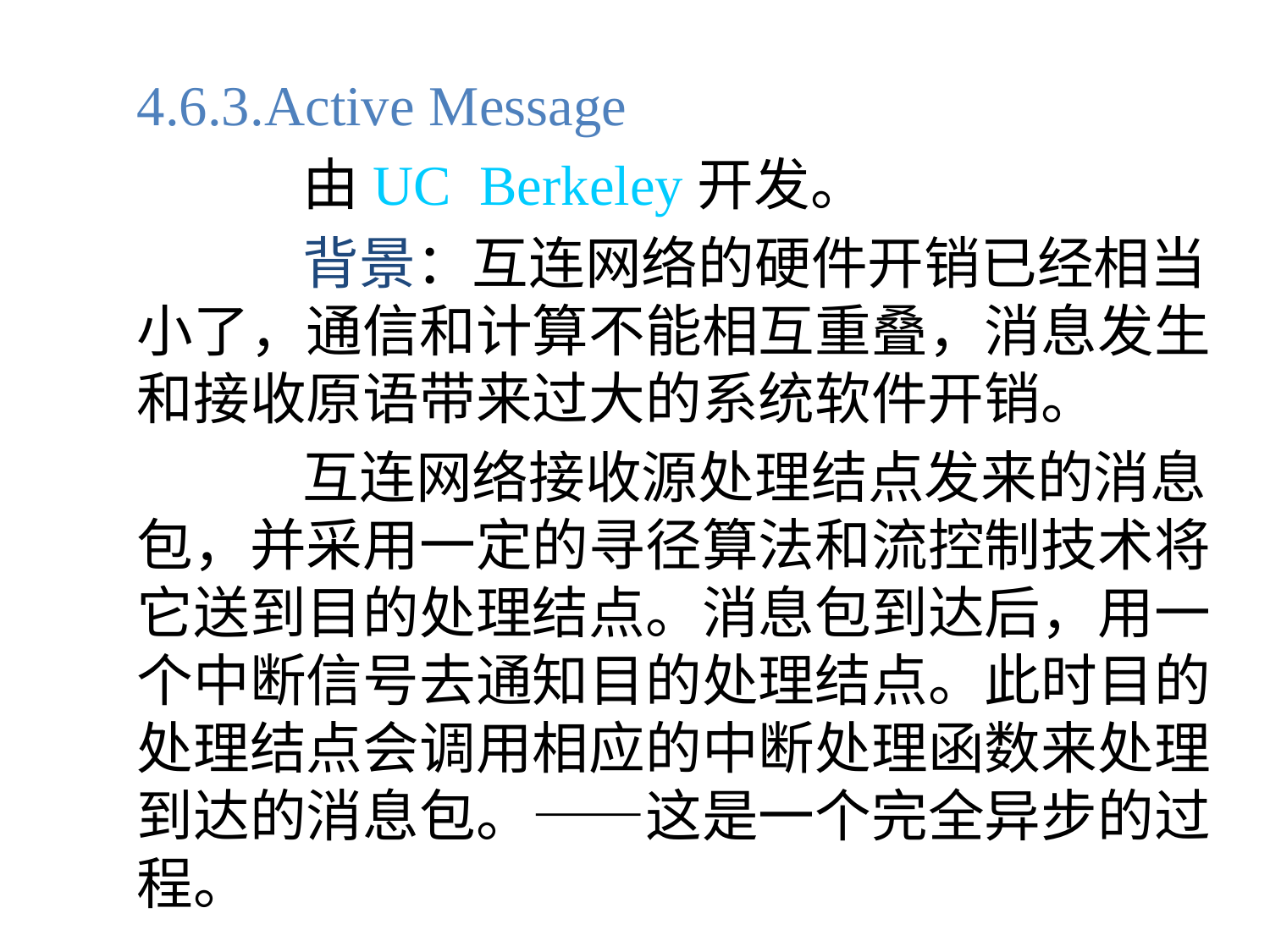

4.6.3.Active Message
		  由UC  Berkeley开发。
		  背景：互连网络的硬件开销已经相当小了，通信和计算不能相互重叠，消息发生和接收原语带来过大的系统软件开销。
		  互连网络接收源处理结点发来的消息包，并采用一定的寻径算法和流控制技术将它送到目的处理结点。消息包到达后，用一个中断信号去通知目的处理结点。此时目的处理结点会调用相应的中断处理函数来处理到达的消息包。——这是一个完全异步的过程。